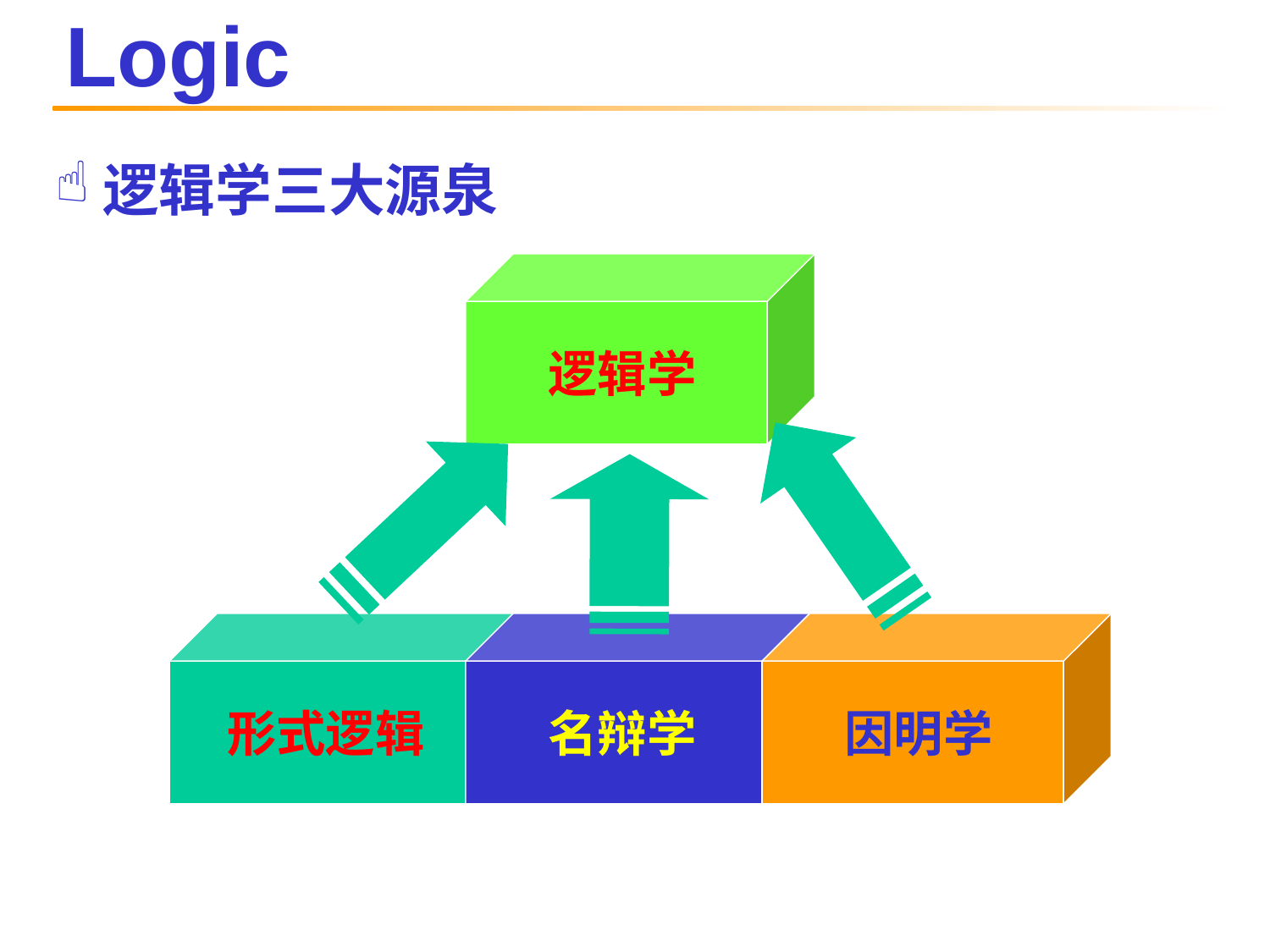

# Logic
逻辑学三大源泉

 逻辑学

 形式逻辑
 名辩学
 因明学